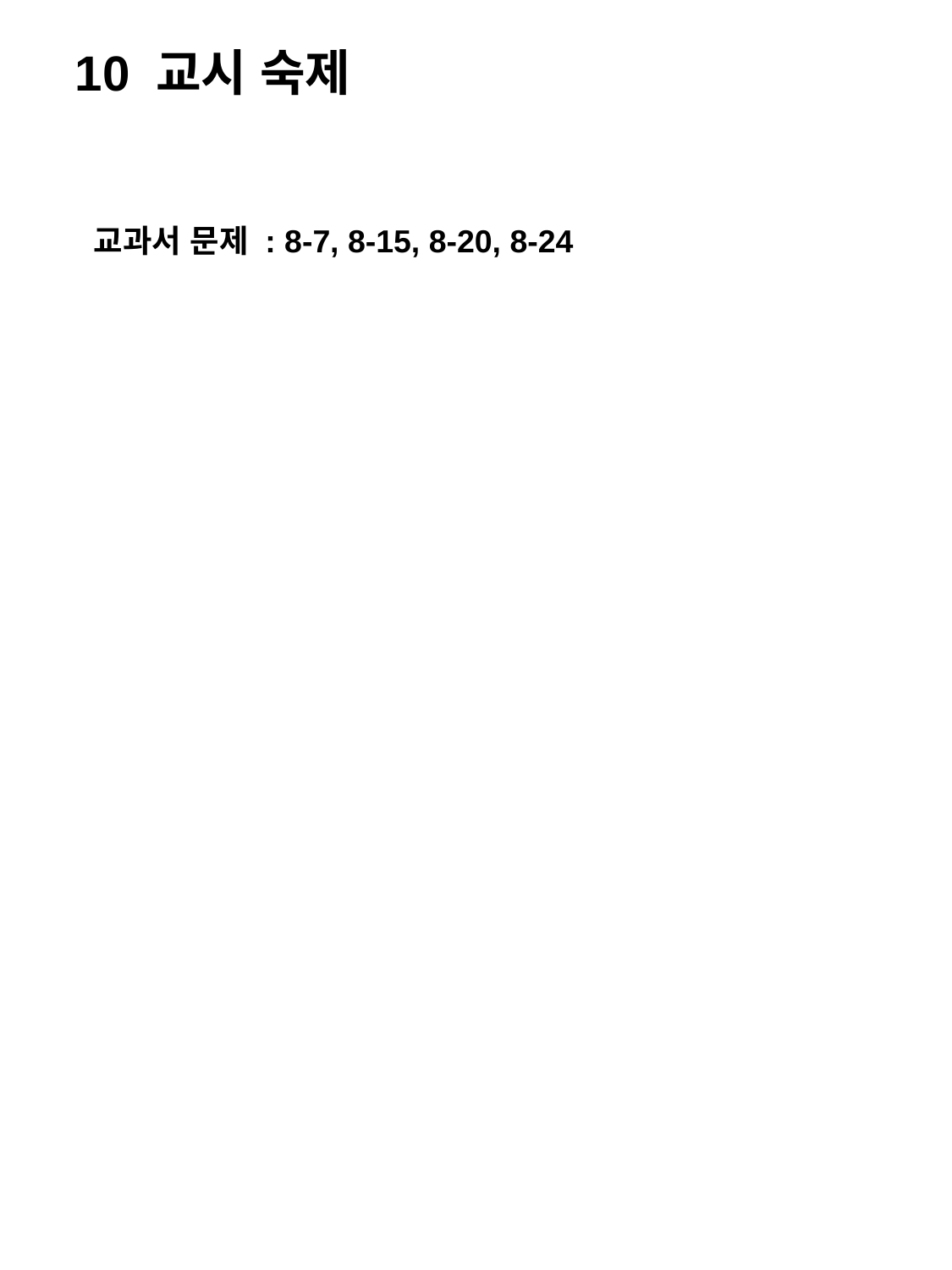

10 교시 숙제
교과서 문제 : 8-7, 8-15, 8-20, 8-24